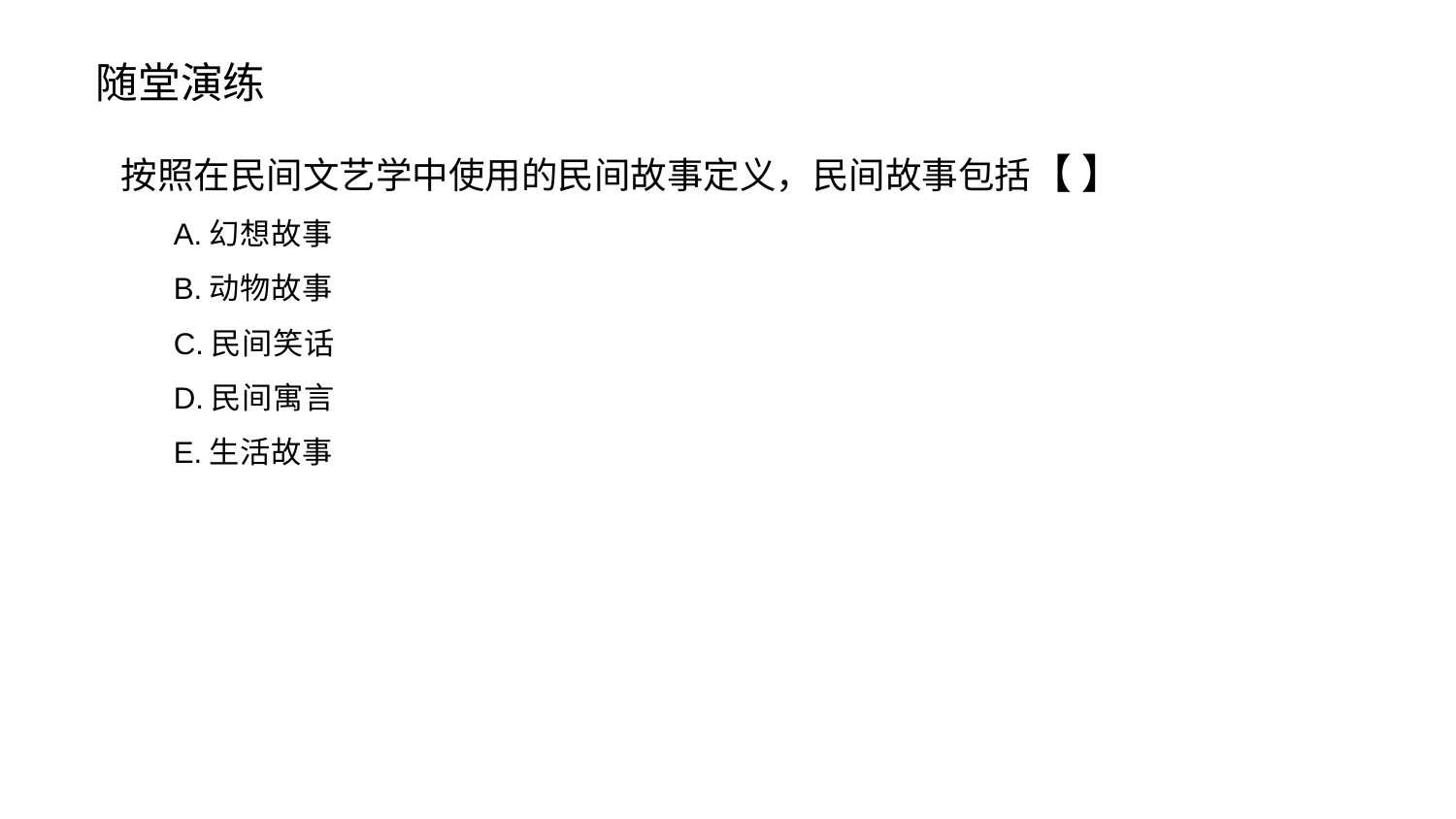

随堂演练
按照在民间文艺学中使用的民间故事定义，民间故事包括【 】
A.幻想故事
B.动物故事
C.民间笑话
D.民间寓言
E.生活故事